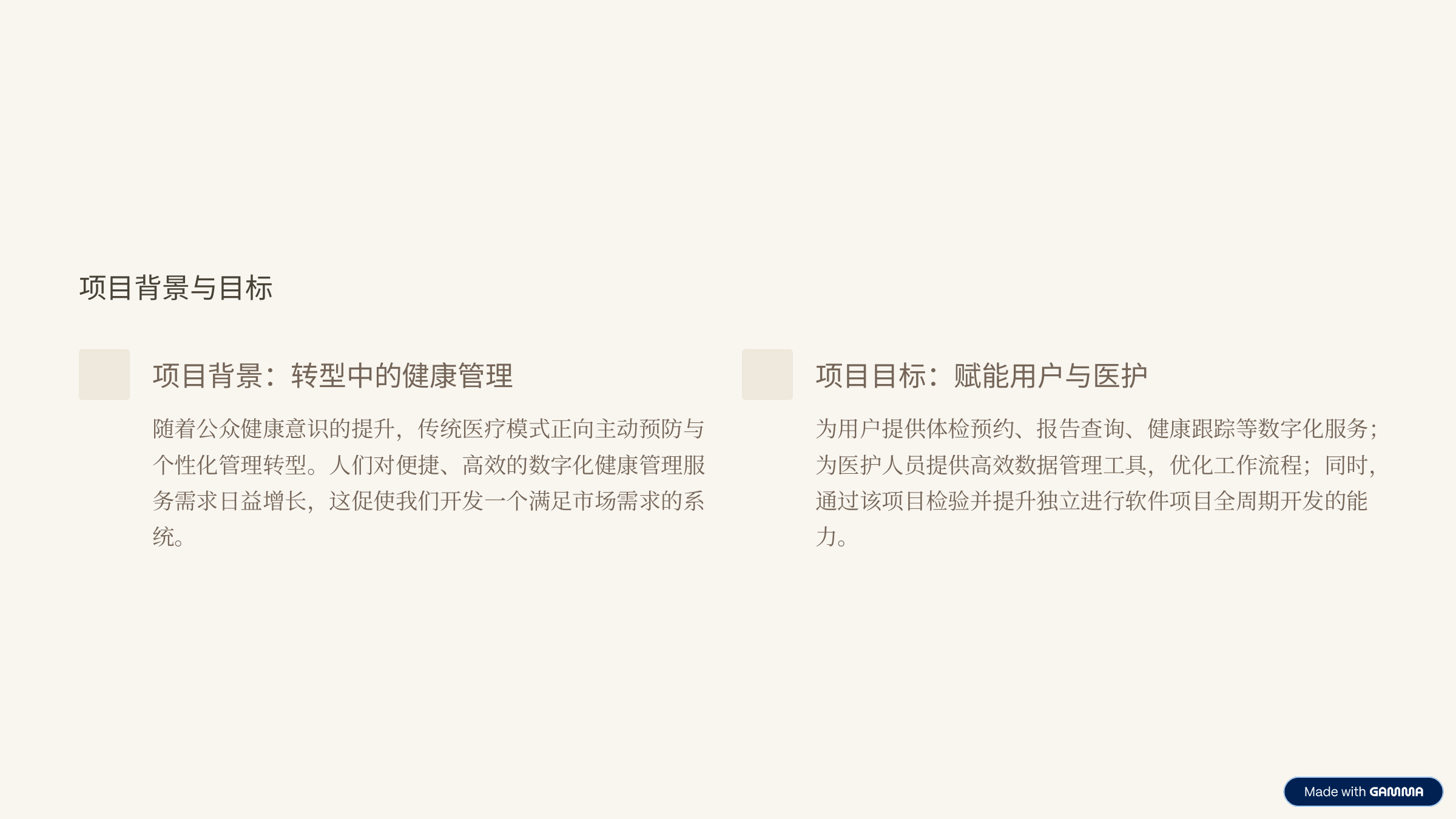

项目背景与目标

项目背景：转型中的健康管理
项目目标：赋能用户与医护
随着公众健康意识的提升，传统医疗模式正向主动预防与个性化管理转型。人们对便捷、高效的数字化健康管理服务需求日益增长，这促使我们开发一个满足市场需求的系统。
为用户提供体检预约、报告查询、健康跟踪等数字化服务；为医护人员提供高效数据管理工具，优化工作流程；同时，通过该项目检验并提升独立进行软件项目全周期开发的能力。